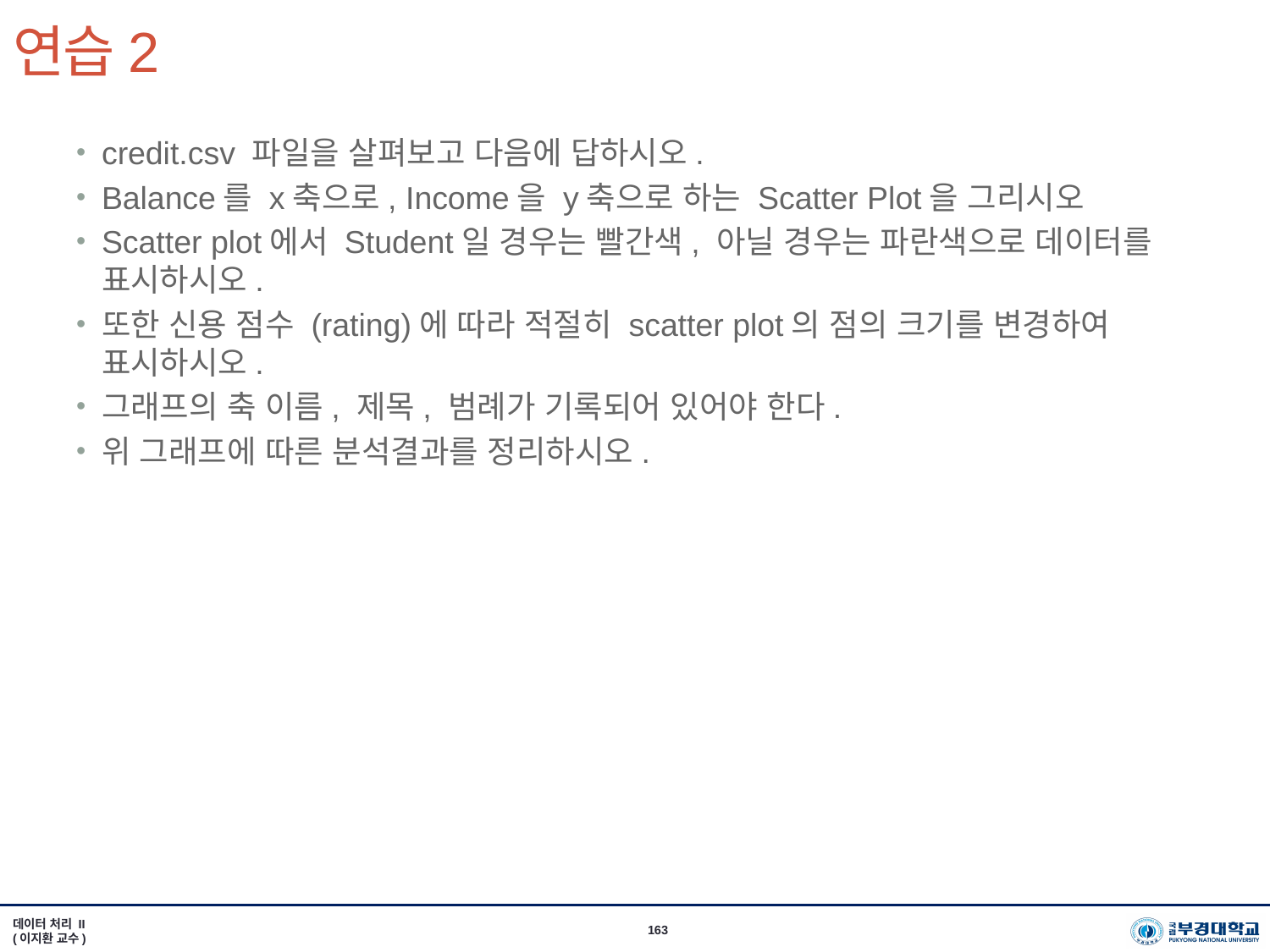

# 연습2
credit.csv 파일을 살펴보고 다음에 답하시오.
Balance를 x축으로, Income을 y축으로 하는 Scatter Plot을 그리시오
Scatter plot에서 Student일 경우는 빨간색, 아닐 경우는 파란색으로 데이터를 표시하시오.
또한 신용 점수 (rating)에 따라 적절히 scatter plot의 점의 크기를 변경하여 표시하시오.
그래프의 축 이름, 제목, 범례가 기록되어 있어야 한다.
위 그래프에 따른 분석결과를 정리하시오.

데이터 처리 II
(이지환 교수)